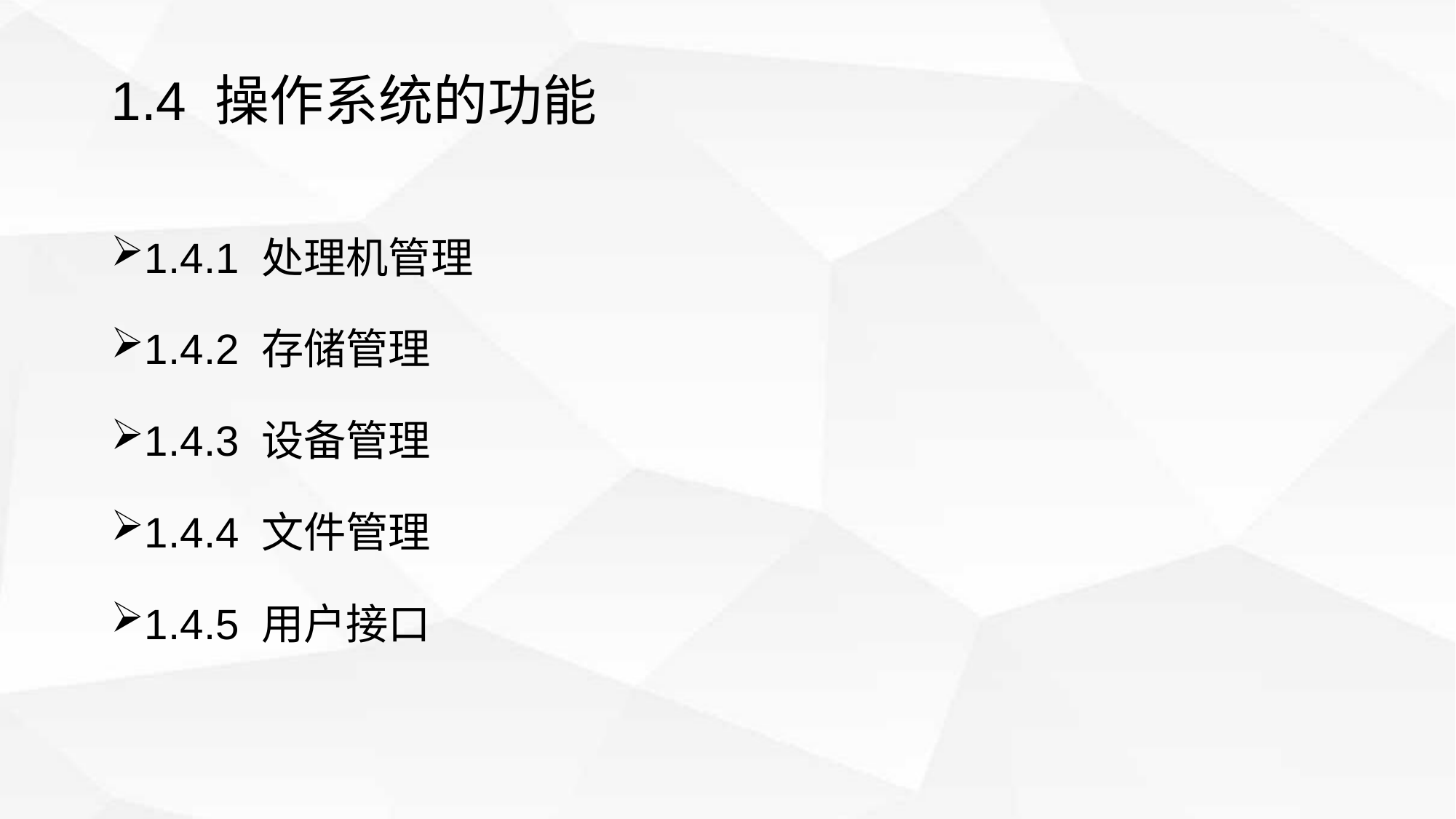

# 1.4 操作系统的功能
1.4.1 处理机管理
1.4.2 存储管理
1.4.3 设备管理
1.4.4 文件管理
1.4.5 用户接口